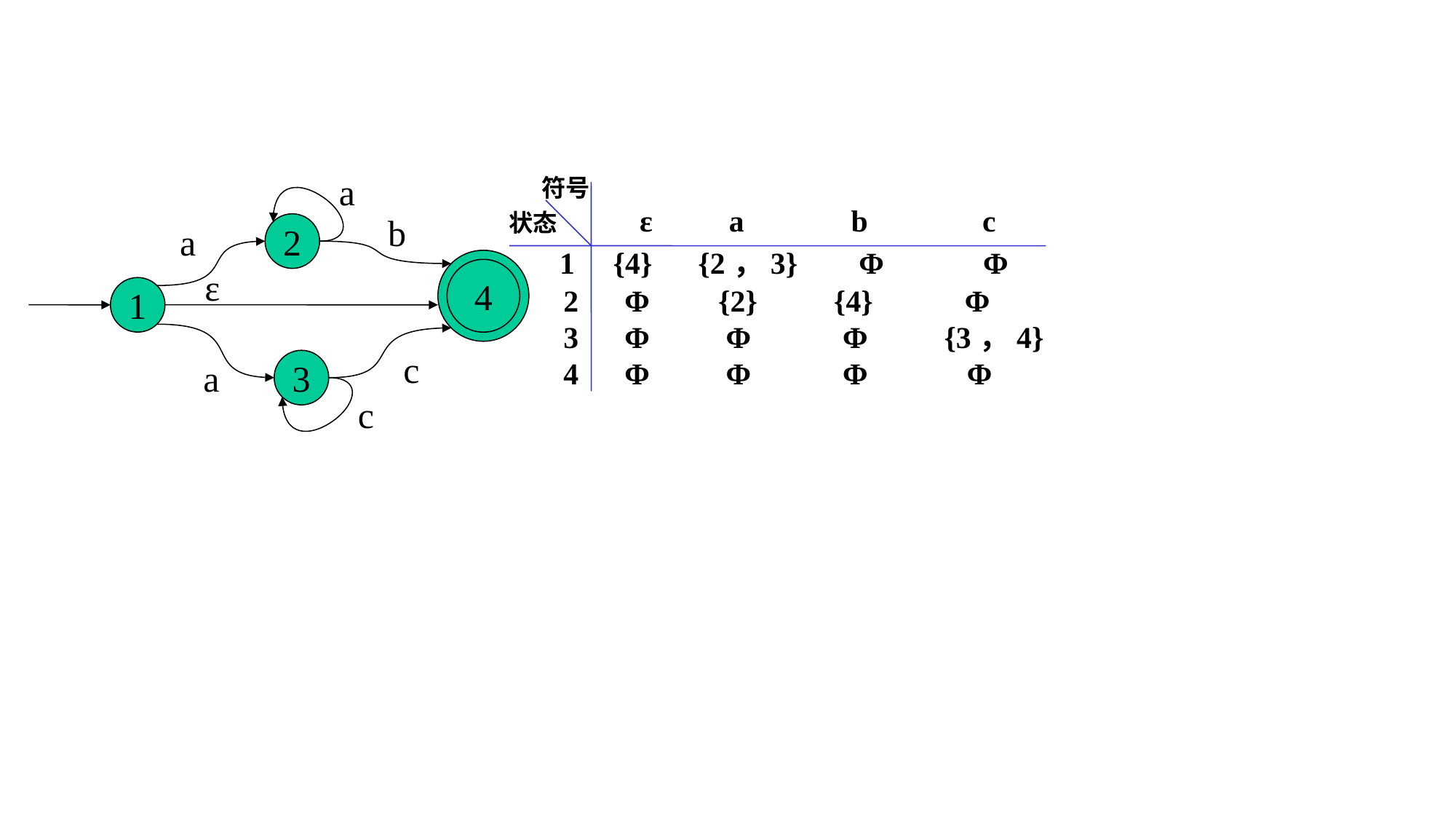

符号
   状态              ε          a              b               c
        1     {4}      {2，3}        Φ             Φ
          2      Φ         {2}          {4}            Φ
          3      Φ          Φ            Φ          {3，4}
          4      Φ          Φ            Φ             Φ

a
b
a
2

ε
4
1

c
a
3
c